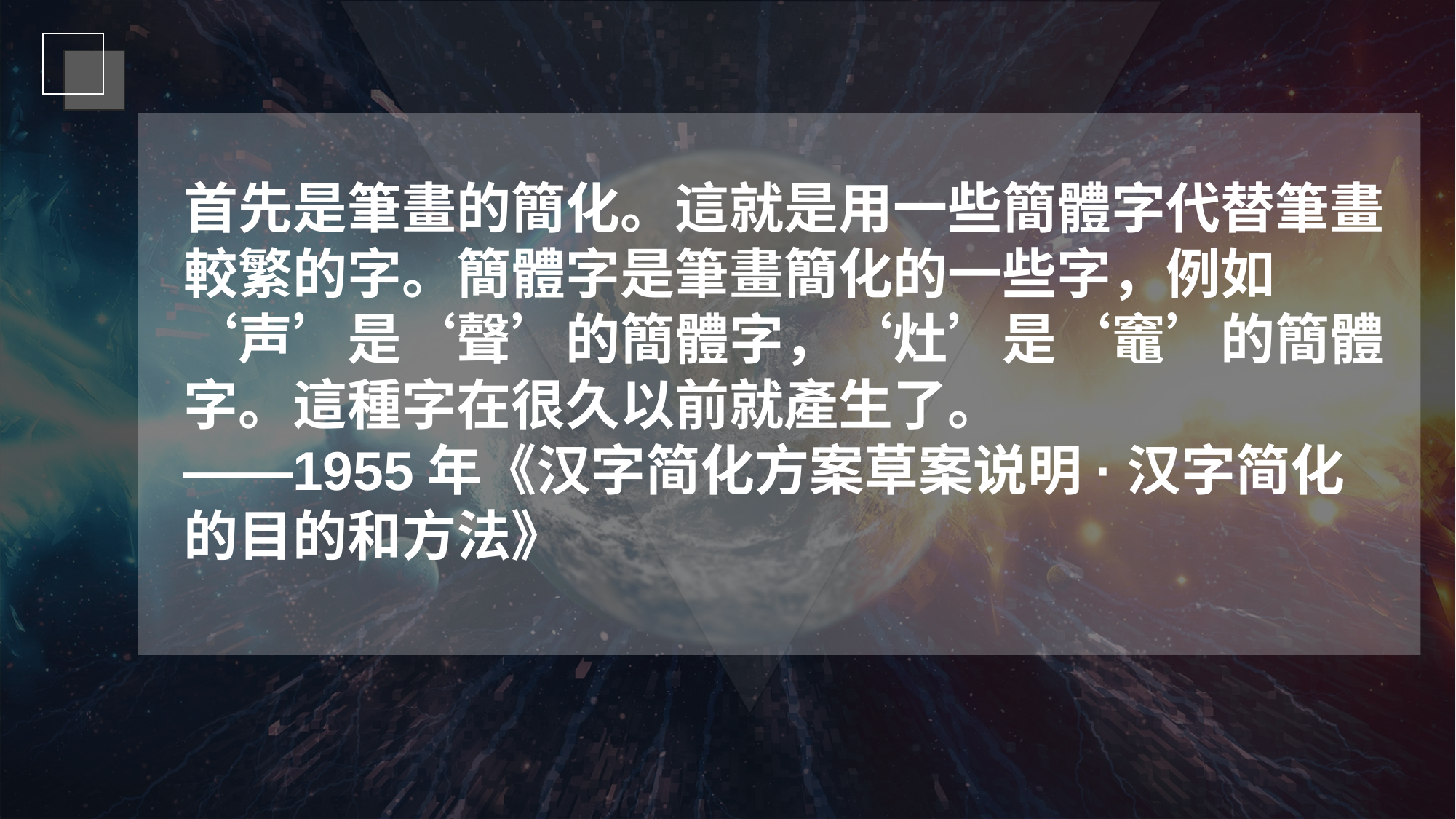

首先是筆畫的簡化。這就是用一些簡體字代替筆畫較繁的字。簡體字是筆畫簡化的一些字，例如‘声’是‘聲’的簡體字，‘灶’是‘竈’的簡體字。這種字在很久以前就產生了。
——1955年《汉字简化方案草案说明·汉字简化的目的和方法》